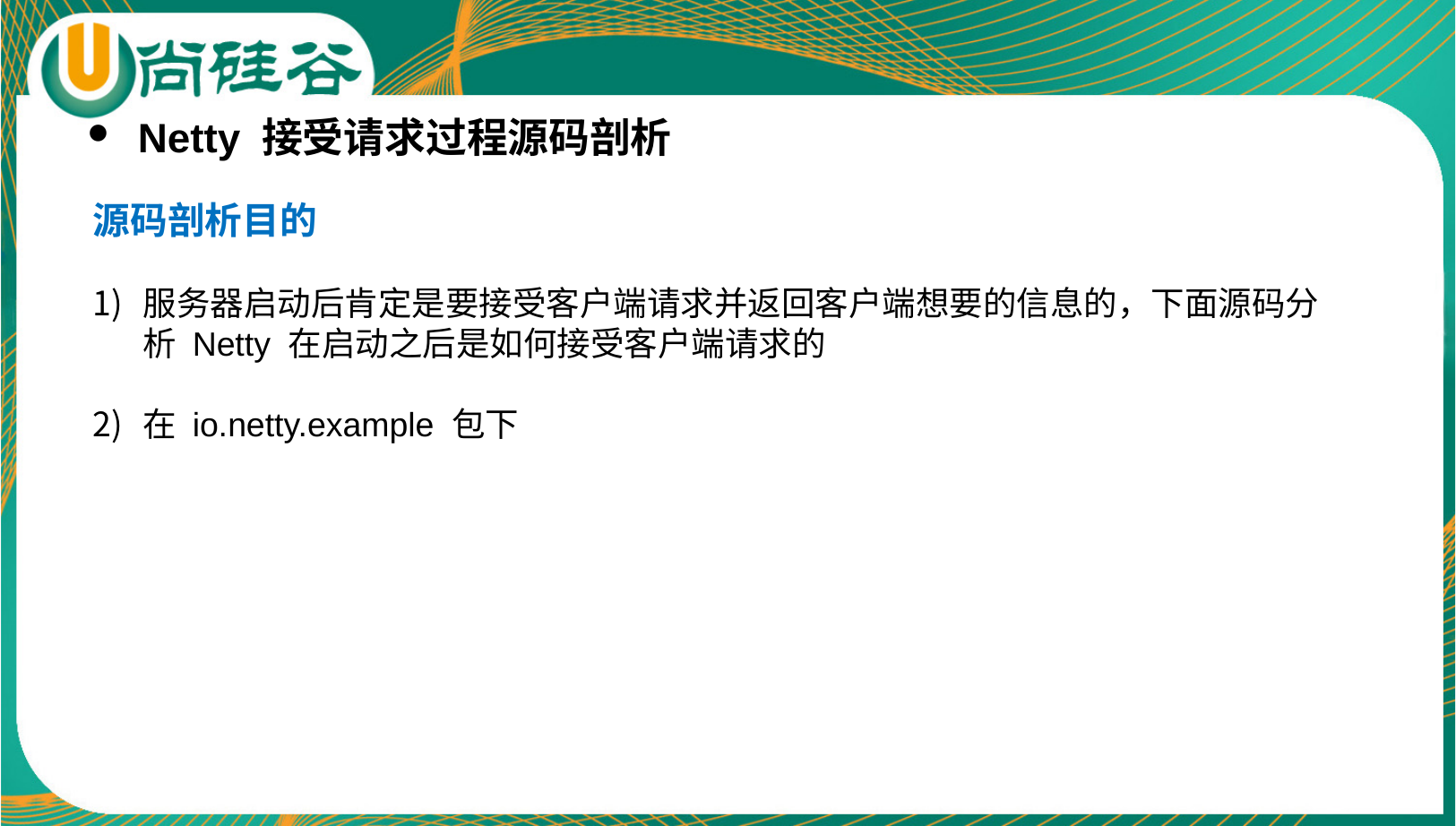

Netty 接受请求过程源码剖析
源码剖析目的

服务器启动后肯定是要接受客户端请求并返回客户端想要的信息的，下面源码分析 Netty 在启动之后是如何接受客户端请求的

在 io.netty.example 包下